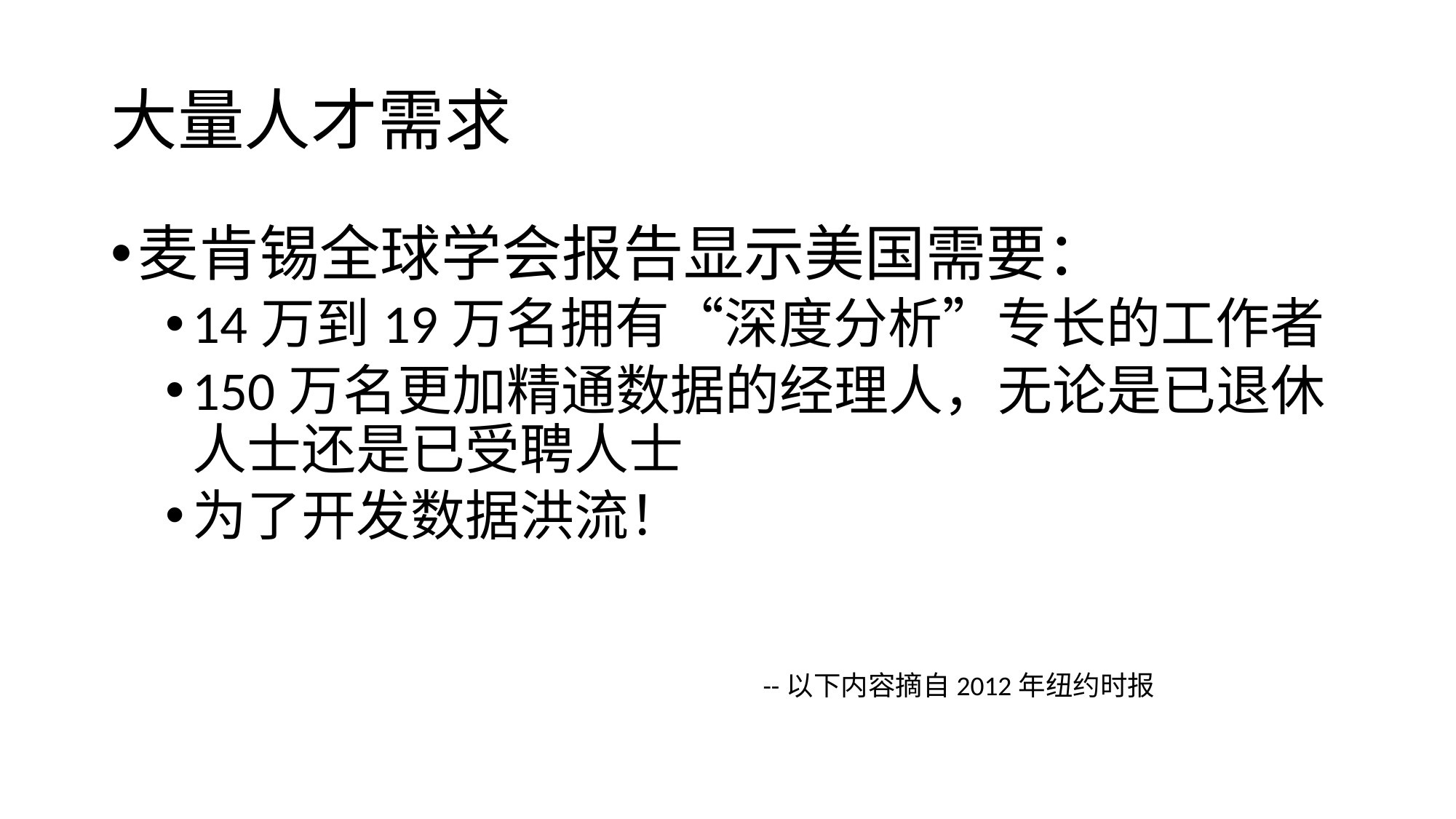

# 大量人才需求
麦肯锡全球学会报告显示美国需要：
14万到19万名拥有“深度分析”专长的工作者
150万名更加精通数据的经理人，无论是已退休人士还是已受聘人士
为了开发数据洪流！
--以下内容摘自2012年纽约时报